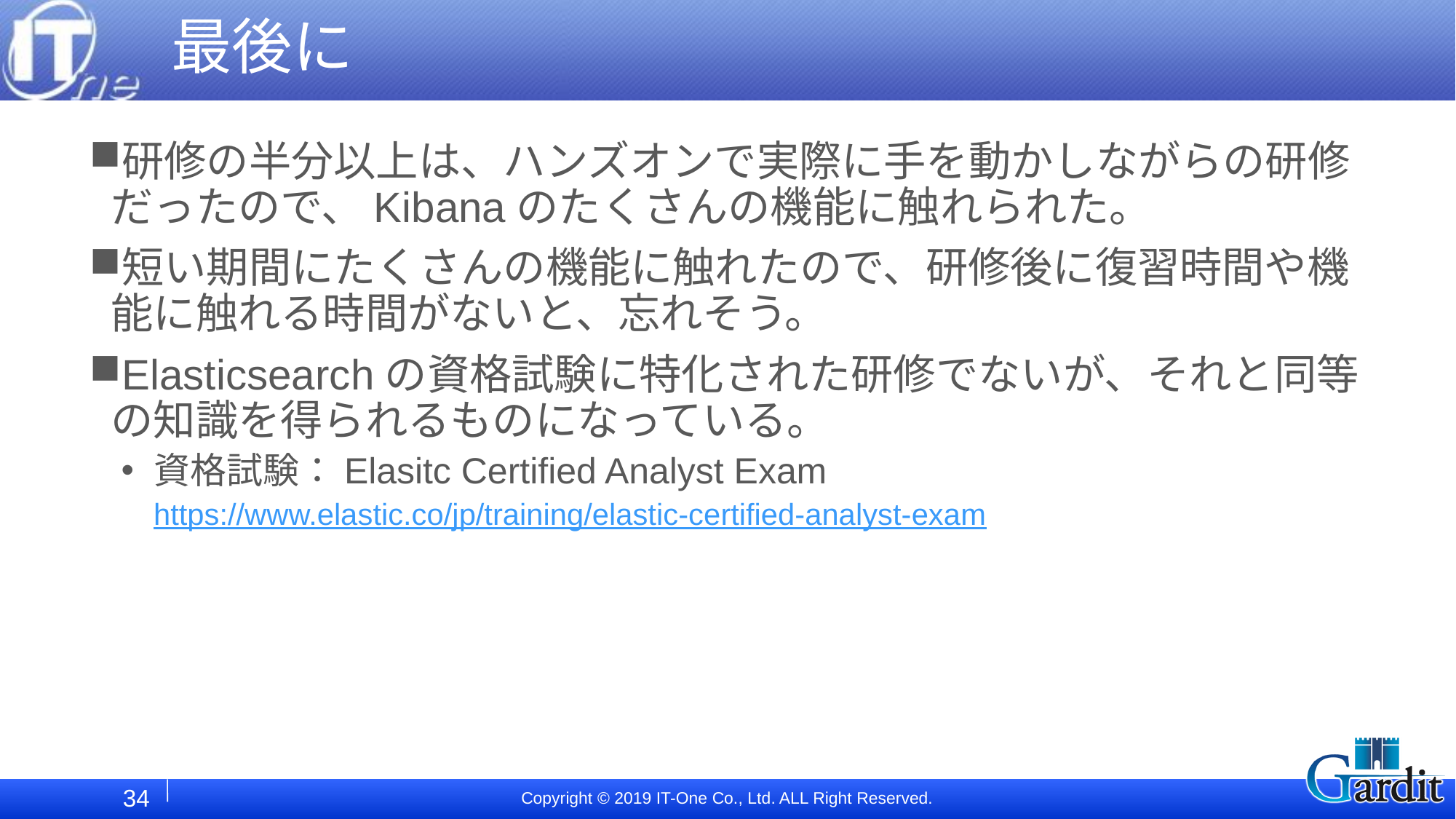

# 最後に
研修の半分以上は、ハンズオンで実際に手を動かしながらの研修だったので、Kibanaのたくさんの機能に触れられた。
短い期間にたくさんの機能に触れたので、研修後に復習時間や機能に触れる時間がないと、忘れそう。
Elasticsearchの資格試験に特化された研修でないが、それと同等の知識を得られるものになっている。
資格試験：Elasitc Certified Analyst Exam
https://www.elastic.co/jp/training/elastic-certified-analyst-exam
34